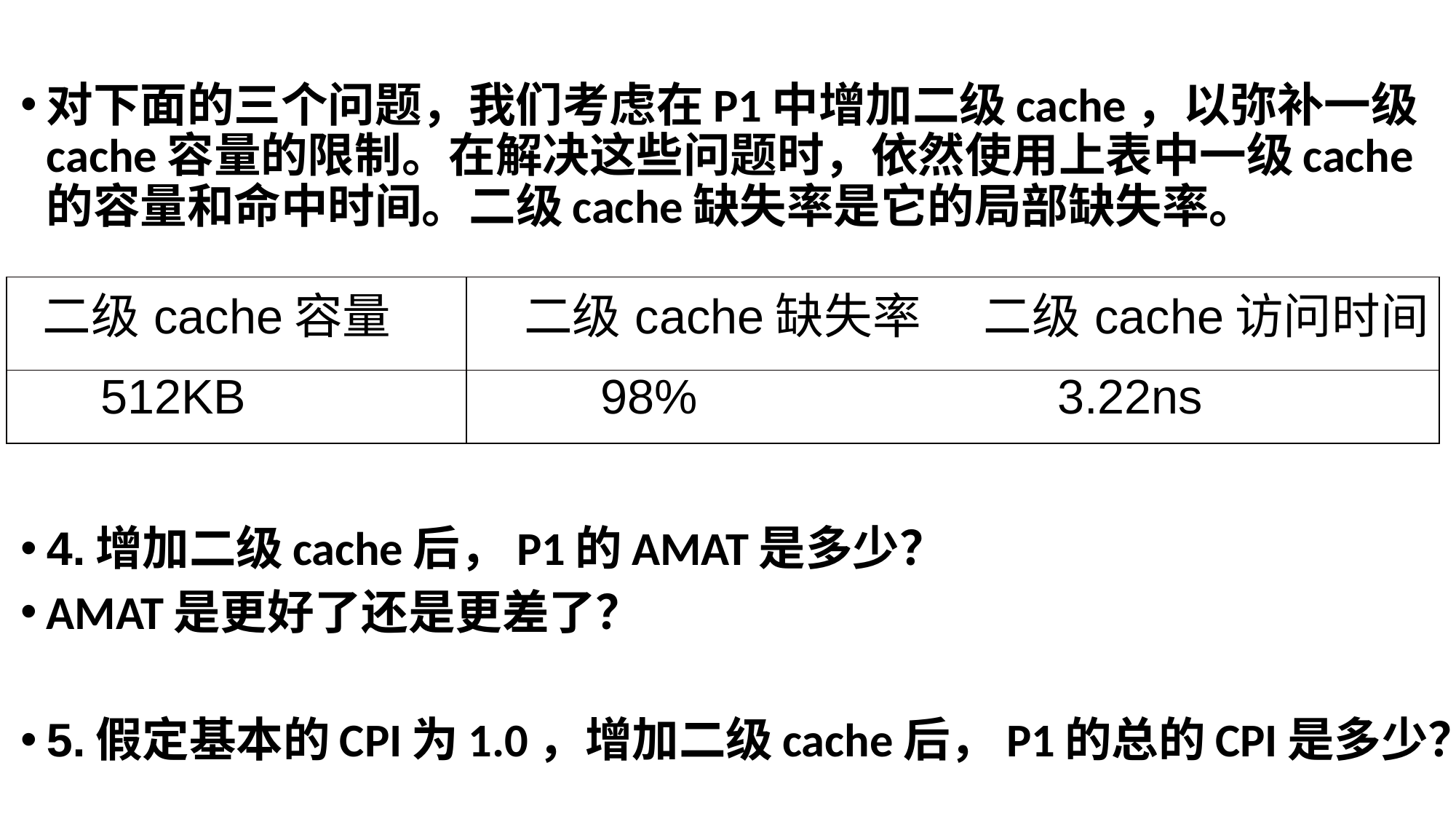

对下面的三个问题，我们考虑在P1中增加二级cache，以弥补一级cache容量的限制。在解决这些问题时，依然使用上表中一级cache的容量和命中时间。二级cache缺失率是它的局部缺失率。

4.增加二级cache后，P1的AMAT是多少？
AMAT是更好了还是更差了？

5.假定基本的CPI为1.0，增加二级cache后，P1的总的CPI是多少？

| 二级cache容量 | 二级cache缺失率 | 二级cache访问时间 |
| --- | --- | --- |
| 512KB | 98% | 3.22ns |